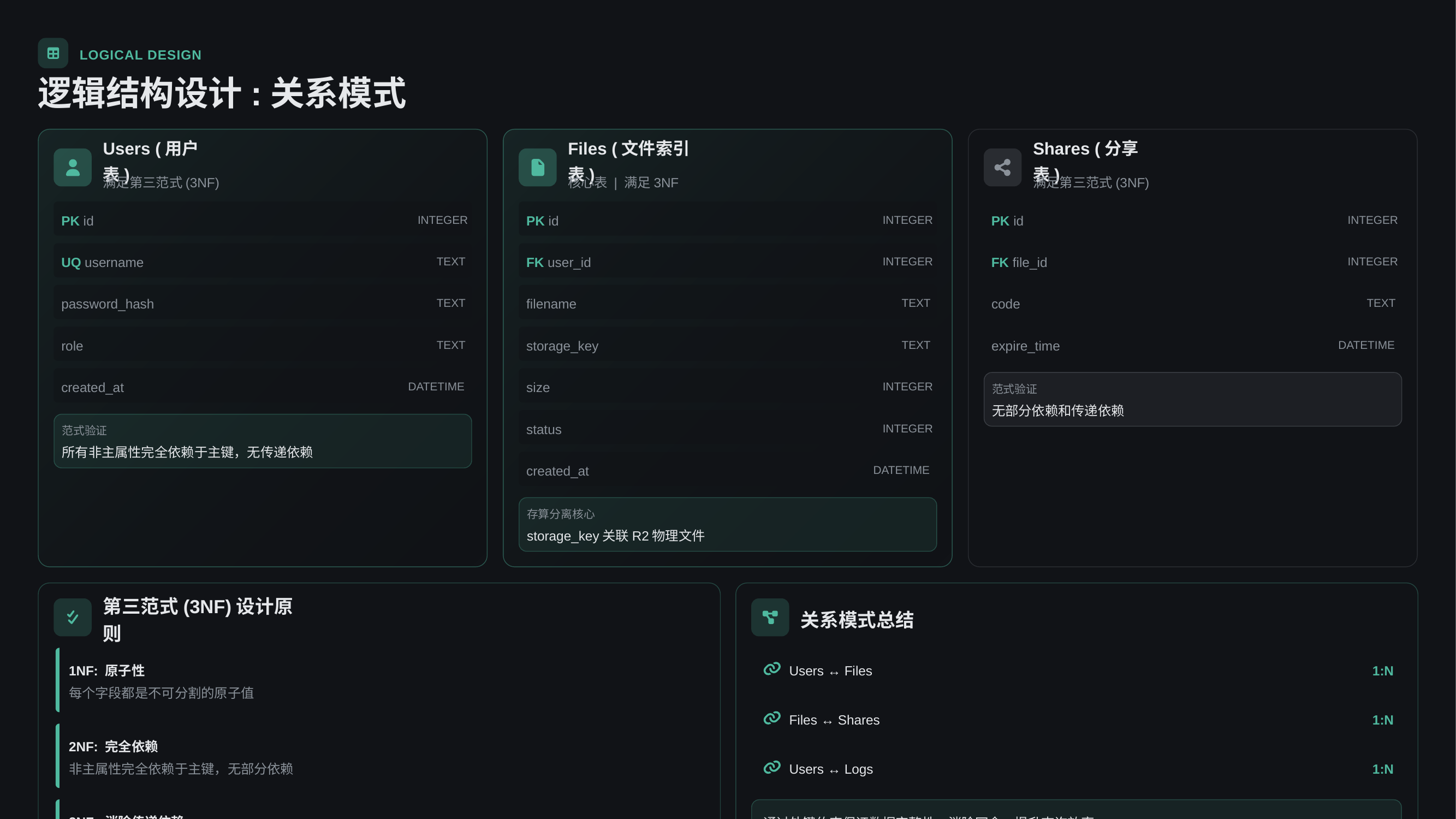

LOGICAL DESIGN

逻辑结构设计:关系模式

Users (用户表)
Files (文件索引表)
Shares (分享表)

满足第三范式(3NF)
核心表 | 满足3NF
满足第三范式(3NF)

PK id
PK id
PK id
INTEGER
INTEGER
INTEGER

UQ username
FK user_id
FK file_id
TEXT
INTEGER
INTEGER

password_hash
filename
code
TEXT
TEXT
TEXT

role
storage_key
expire_time
TEXT
TEXT
DATETIME

created_at
size
DATETIME
INTEGER
范式验证
无部分依赖和传递依赖

status
INTEGER
范式验证
所有非主属性完全依赖于主键，无传递依赖

created_at
DATETIME

存算分离核心
storage_key关联R2物理文件

第三范式(3NF)设计原则
关系模式总结

1NF: 原子性
Users ↔ Files
1:N

每个字段都是不可分割的原子值

Files ↔ Shares
1:N

2NF: 完全依赖

非主属性完全依赖于主键，无部分依赖
Users ↔ Logs
1:N

3NF: 消除传递依赖
通过外键约束保证数据完整性，消除冗余，提升查询效率
非主属性直接依赖于主键，不间接依赖